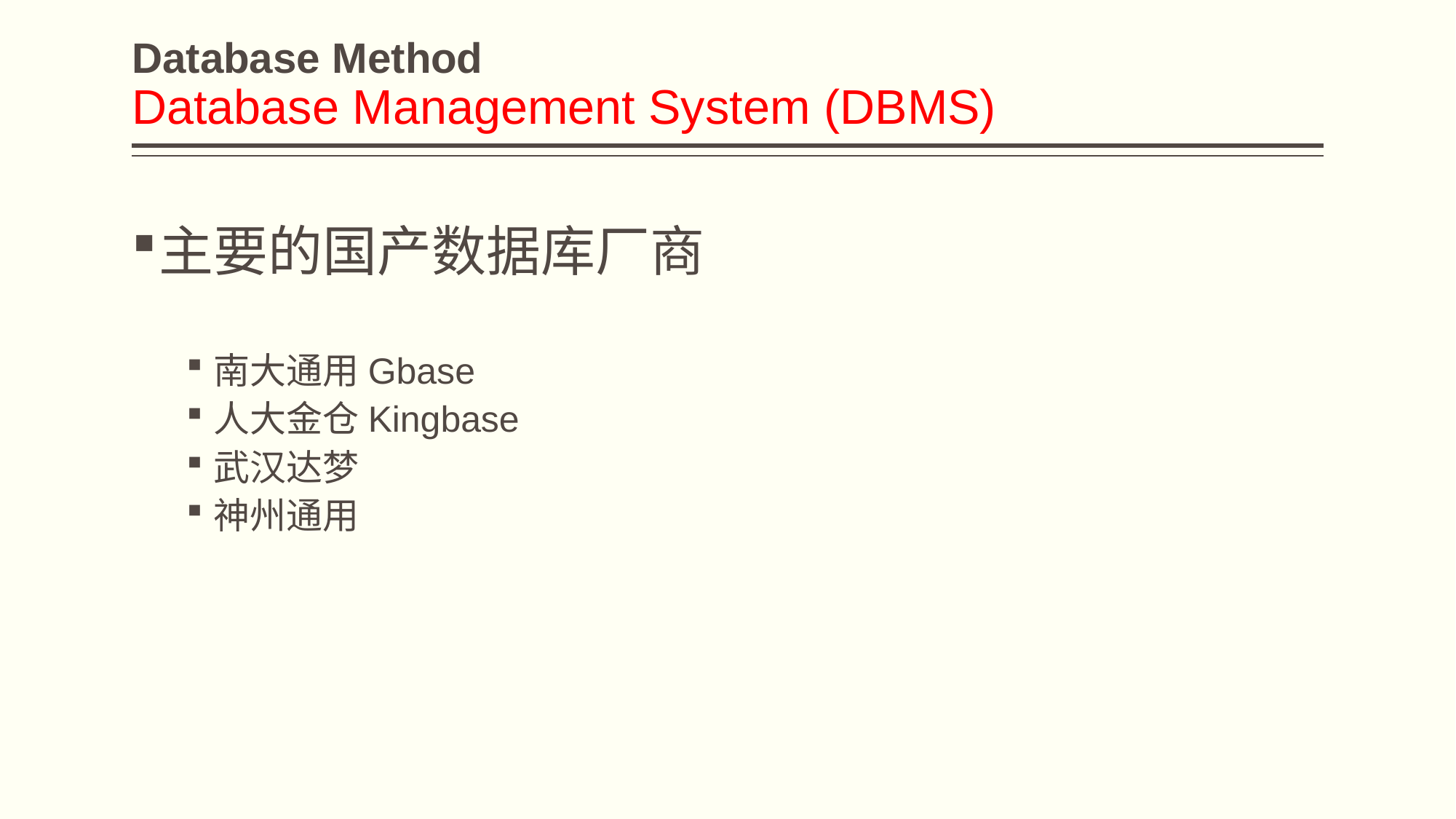

# Database Method Database Management System (DBMS)
主要的国产数据库厂商

南大通用Gbase
人大金仓Kingbase
武汉达梦
神州通用